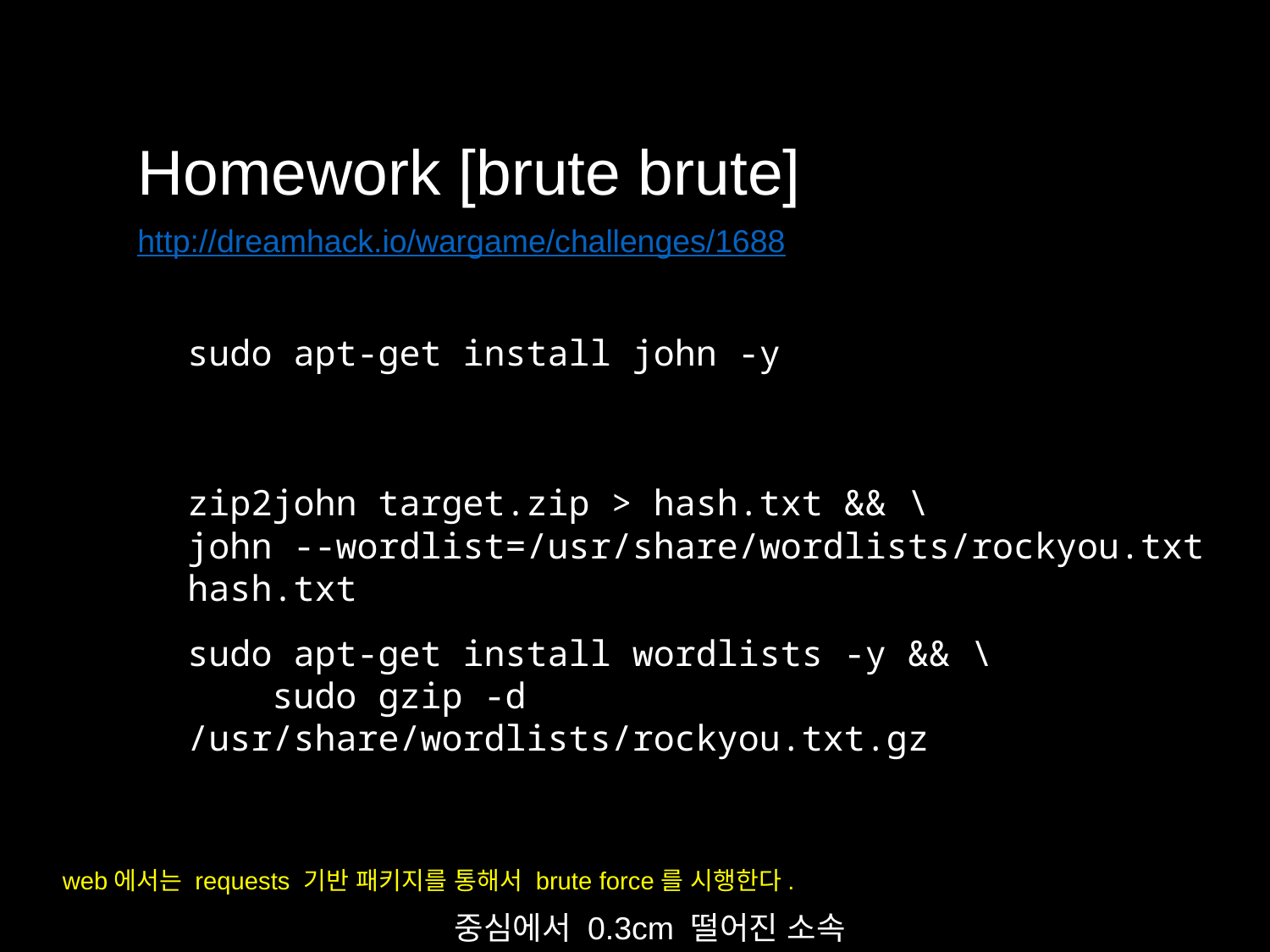

Homework [brute brute]
http://dreamhack.io/wargame/challenges/1688
sudo apt-get install john -y
zip2john target.zip > hash.txt && \
john --wordlist=/usr/share/wordlists/rockyou.txt hash.txt
sudo apt-get install wordlists -y && \
    sudo gzip -d /usr/share/wordlists/rockyou.txt.gz
web에서는 requests 기반 패키지를 통해서 brute force를 시행한다.